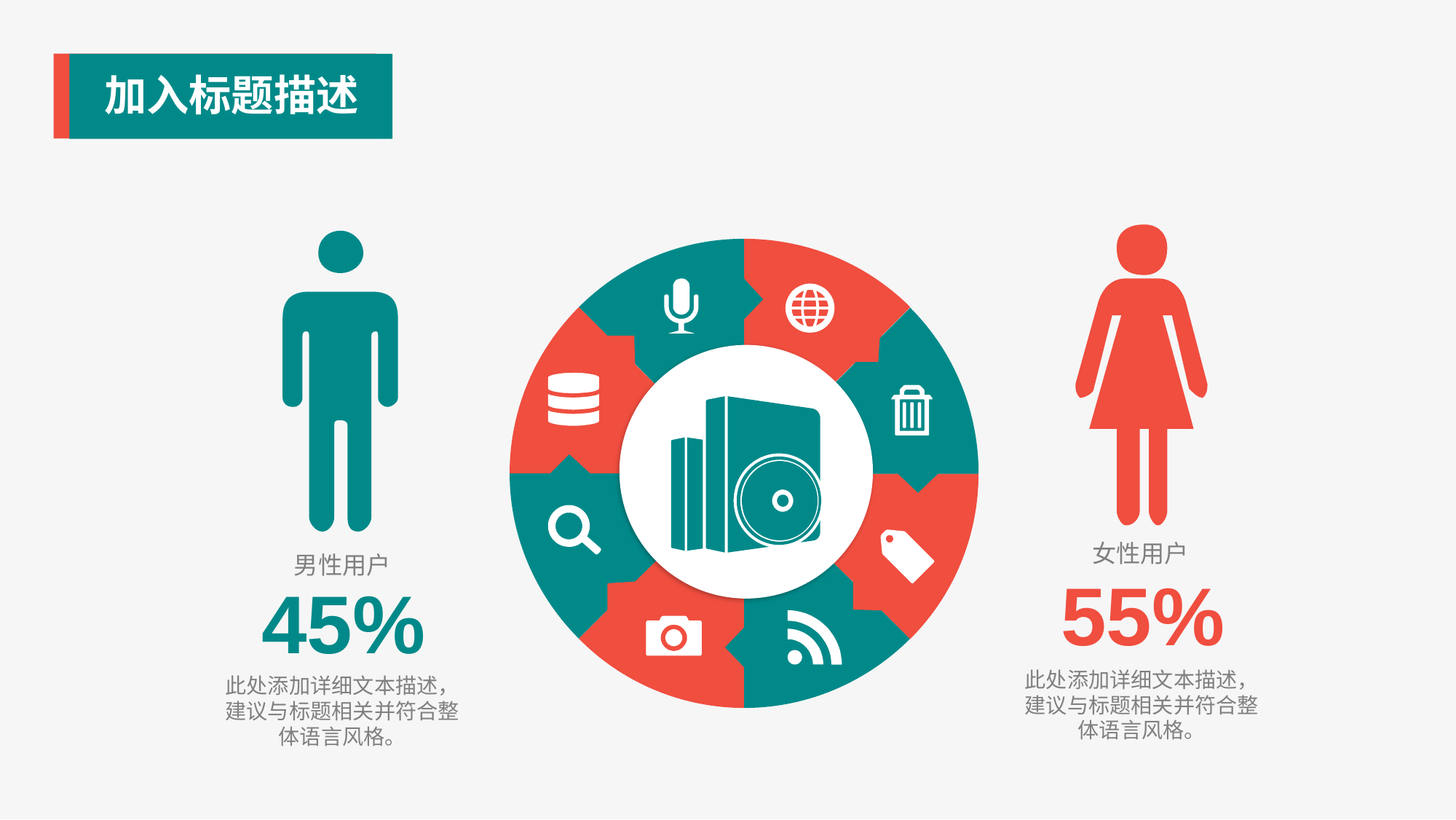

加入标题描述

女性用户
男性用户
55%
45%
此处添加详细文本描述，建议与标题相关并符合整体语言风格。
此处添加详细文本描述，建议与标题相关并符合整体语言风格。